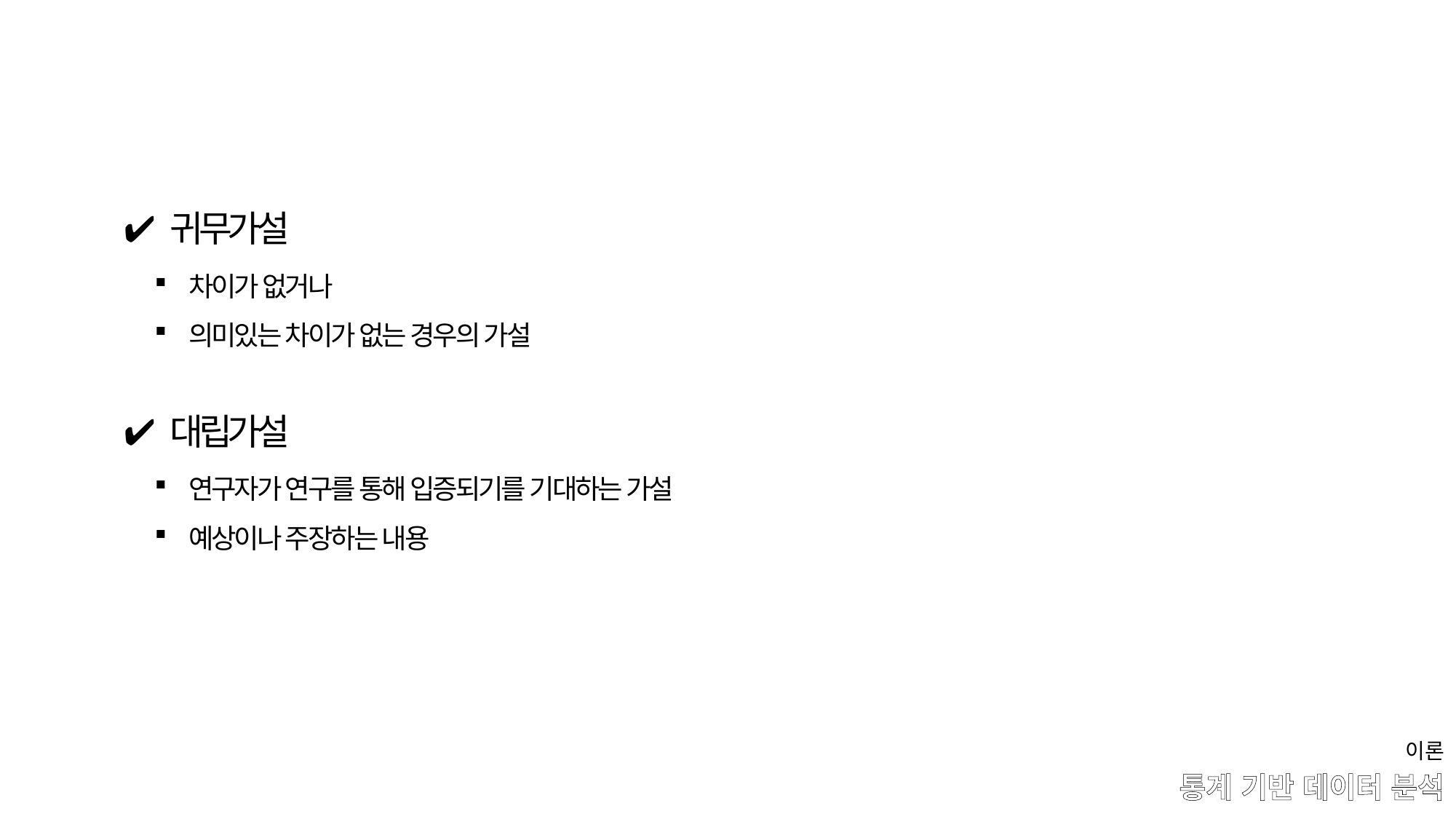

✔ 귀무가설
차이가 없거나
의미있는 차이가 없는 경우의 가설
✔ 대립가설
연구자가 연구를 통해 입증되기를 기대하는 가설
예상이나 주장하는 내용
이론
# 통계 기반 데이터 분석